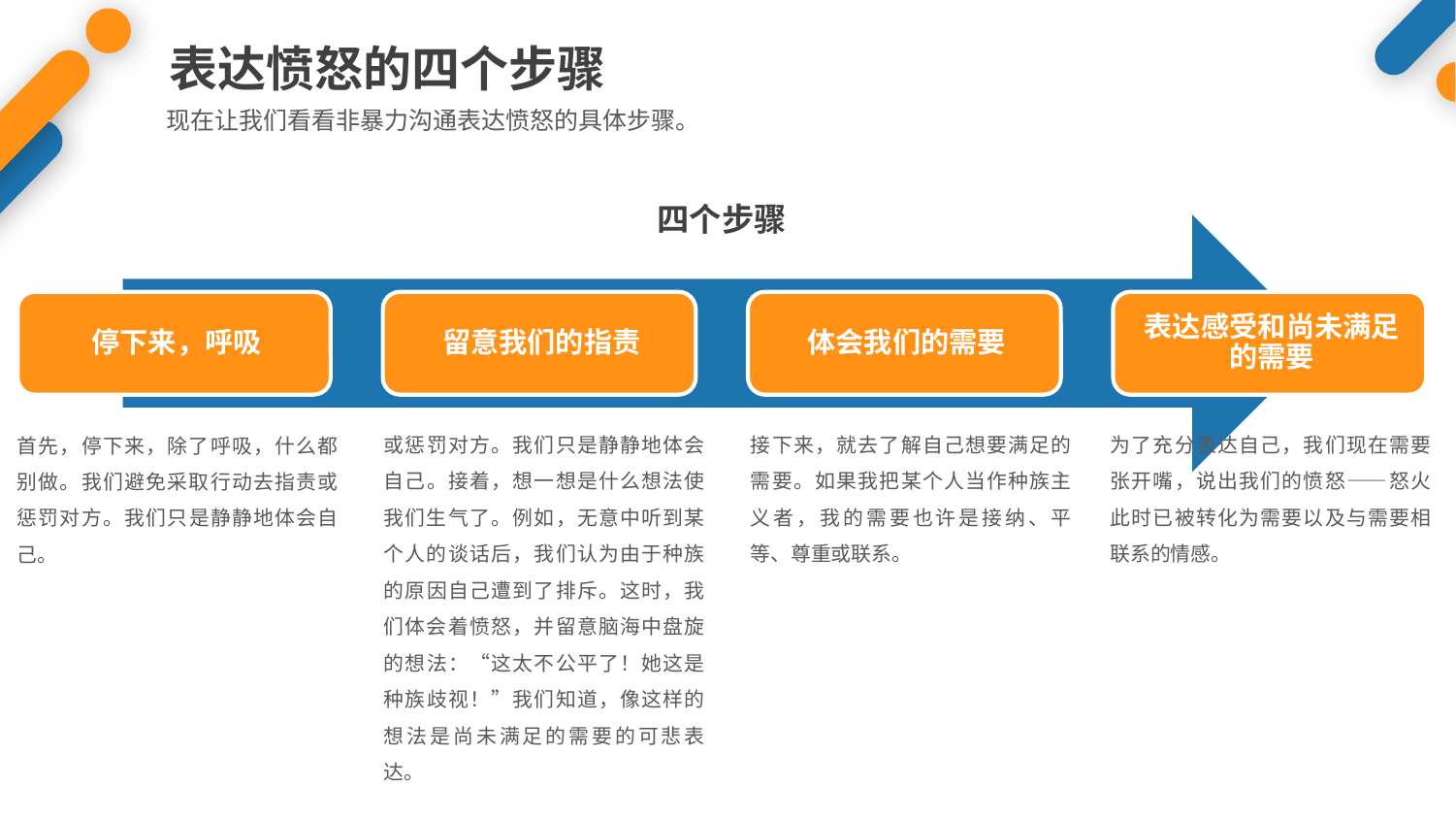

表达愤怒的四个步骤
现在让我们看看非暴力沟通表达愤怒的具体步骤。
四个步骤
停下来，呼吸
留意我们的指责
体会我们的需要
表达感受和尚未满足的需要
或惩罚对方。我们只是静静地体会自己。接着，想一想是什么想法使我们生气了。例如，无意中听到某个人的谈话后，我们认为由于种族的原因自己遭到了排斥。这时，我们体会着愤怒，并留意脑海中盘旋的想法：“这太不公平了！她这是种族歧视！”我们知道，像这样的想法是尚未满足的需要的可悲表达。
接下来，就去了解自己想要满足的需要。如果我把某个人当作种族主义者，我的需要也许是接纳、平等、尊重或联系。
为了充分表达自己，我们现在需要张开嘴，说出我们的愤怒——怒火此时已被转化为需要以及与需要相联系的情感。
首先，停下来，除了呼吸，什么都别做。我们避免采取行动去指责或惩罚对方。我们只是静静地体会自己。